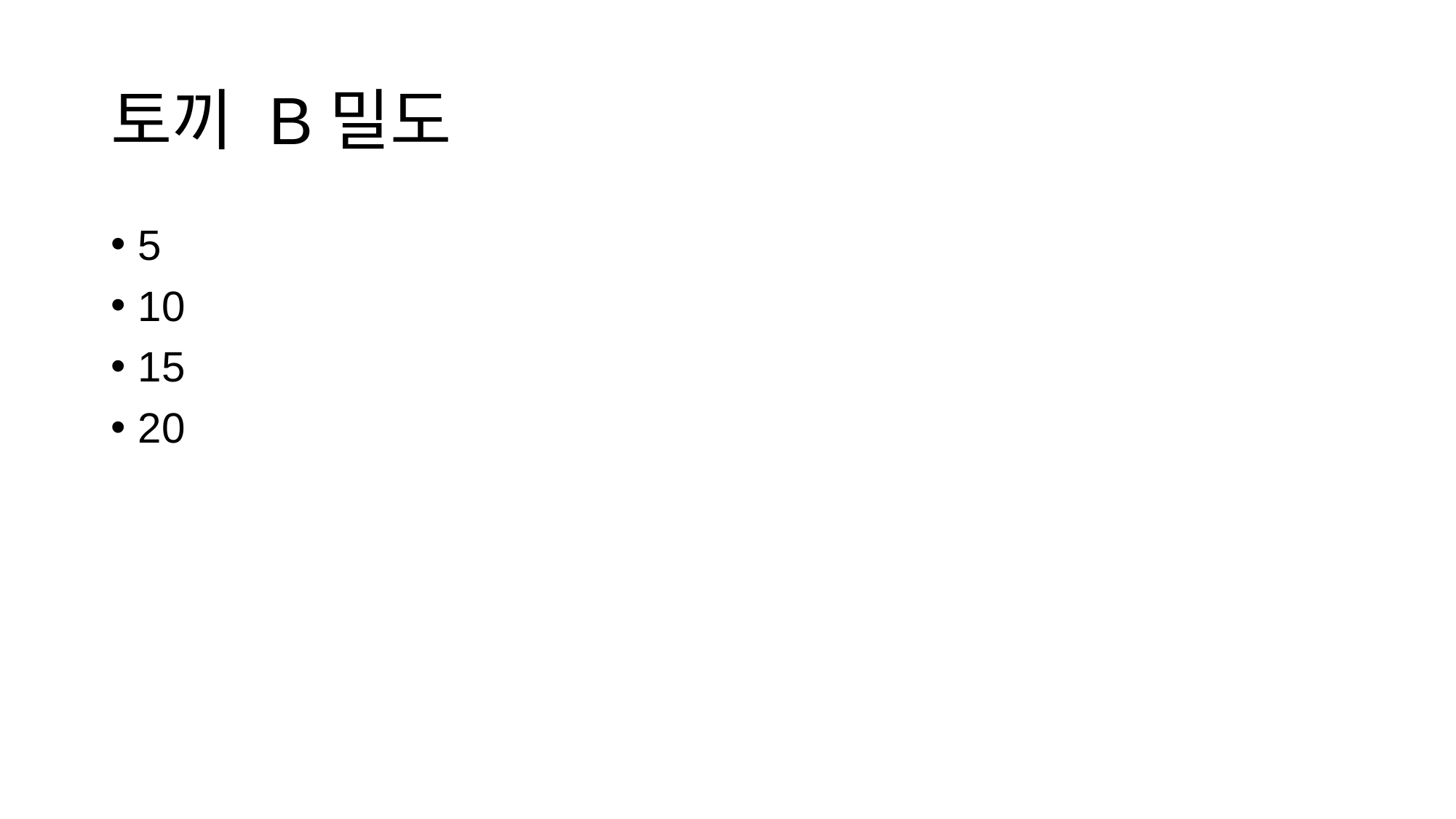

# 토끼 B밀도
5
10
15
20